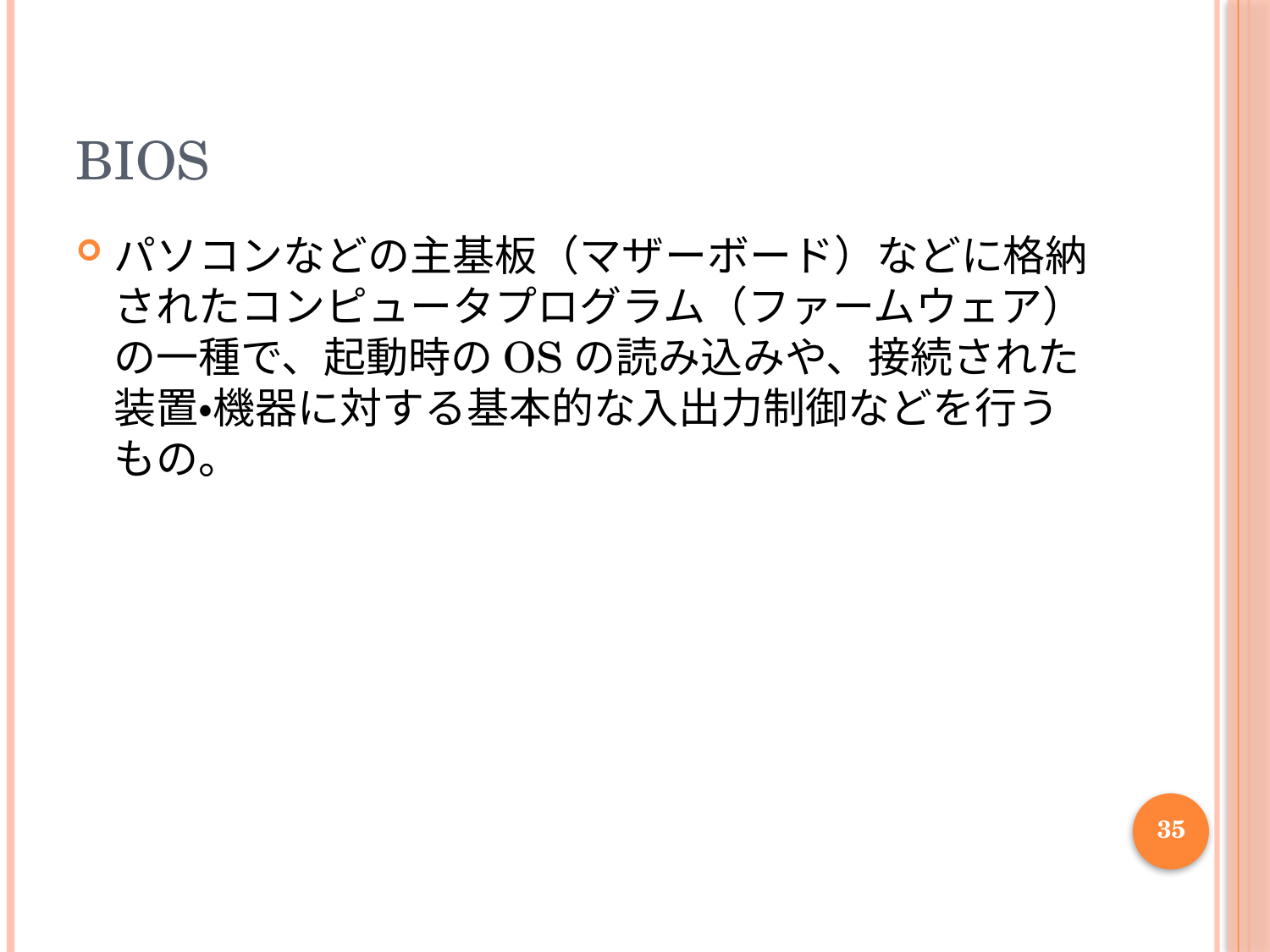

# BIOS
パソコンなどの主基板（マザーボード）などに格納されたコンピュータプログラム（ファームウェア）の一種で、起動時のOSの読み込みや、接続された装置・機器に対する基本的な入出力制御などを行うもの。
35